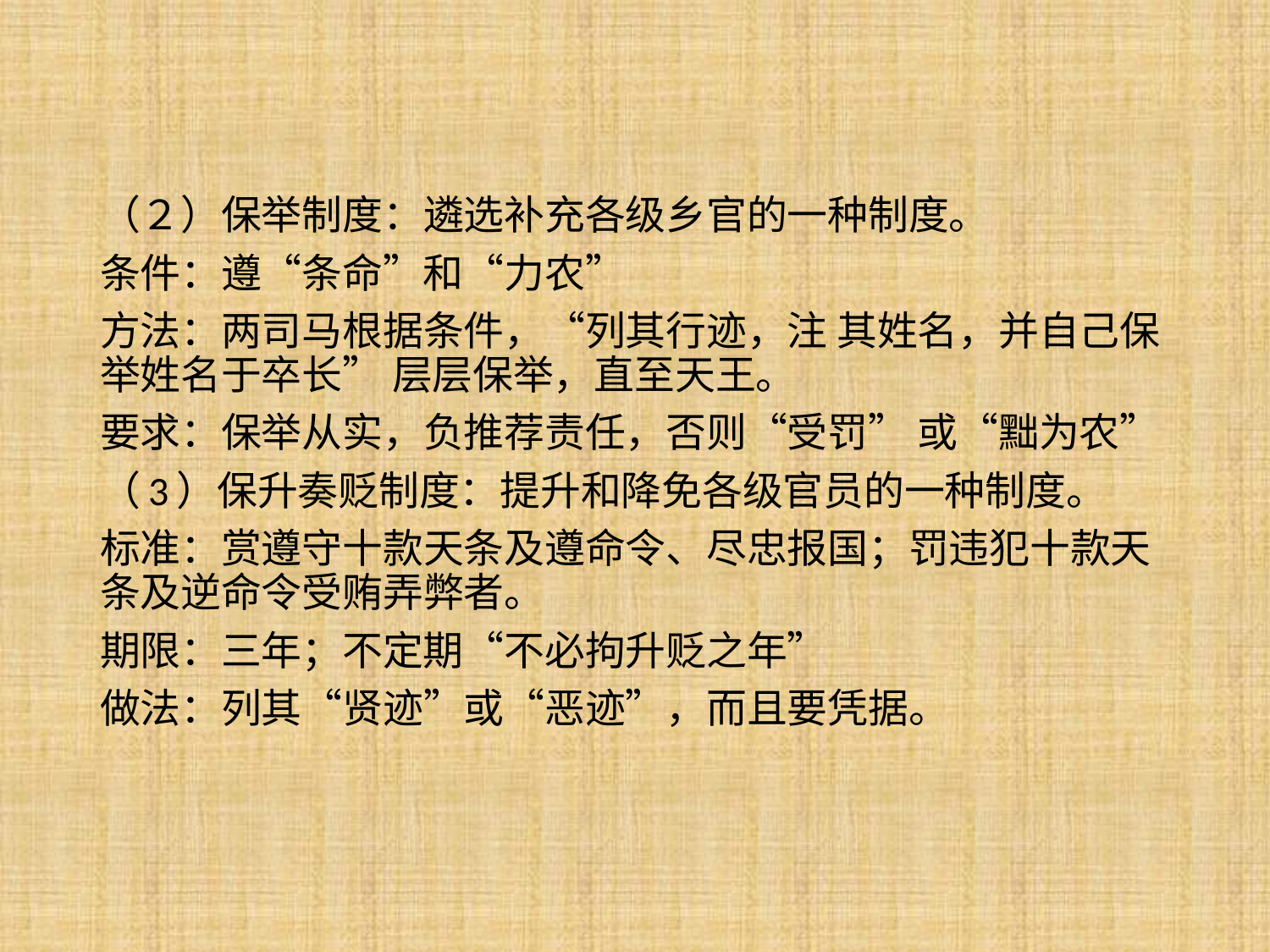

（２）保举制度：遴选补充各级乡官的一种制度。
条件：遵“条命”和“力农”
方法：两司马根据条件，“列其行迹，注 其姓名，并自己保举姓名于卒长” 层层保举，直至天王。
要求：保举从实，负推荐责任，否则“受罚” 或“黜为农”
（3）保升奏贬制度：提升和降免各级官员的一种制度。
标准：赏遵守十款天条及遵命令、尽忠报国；罚违犯十款天条及逆命令受贿弄弊者。
期限：三年；不定期“不必拘升贬之年”
做法：列其“贤迹”或“恶迹”，而且要凭据。